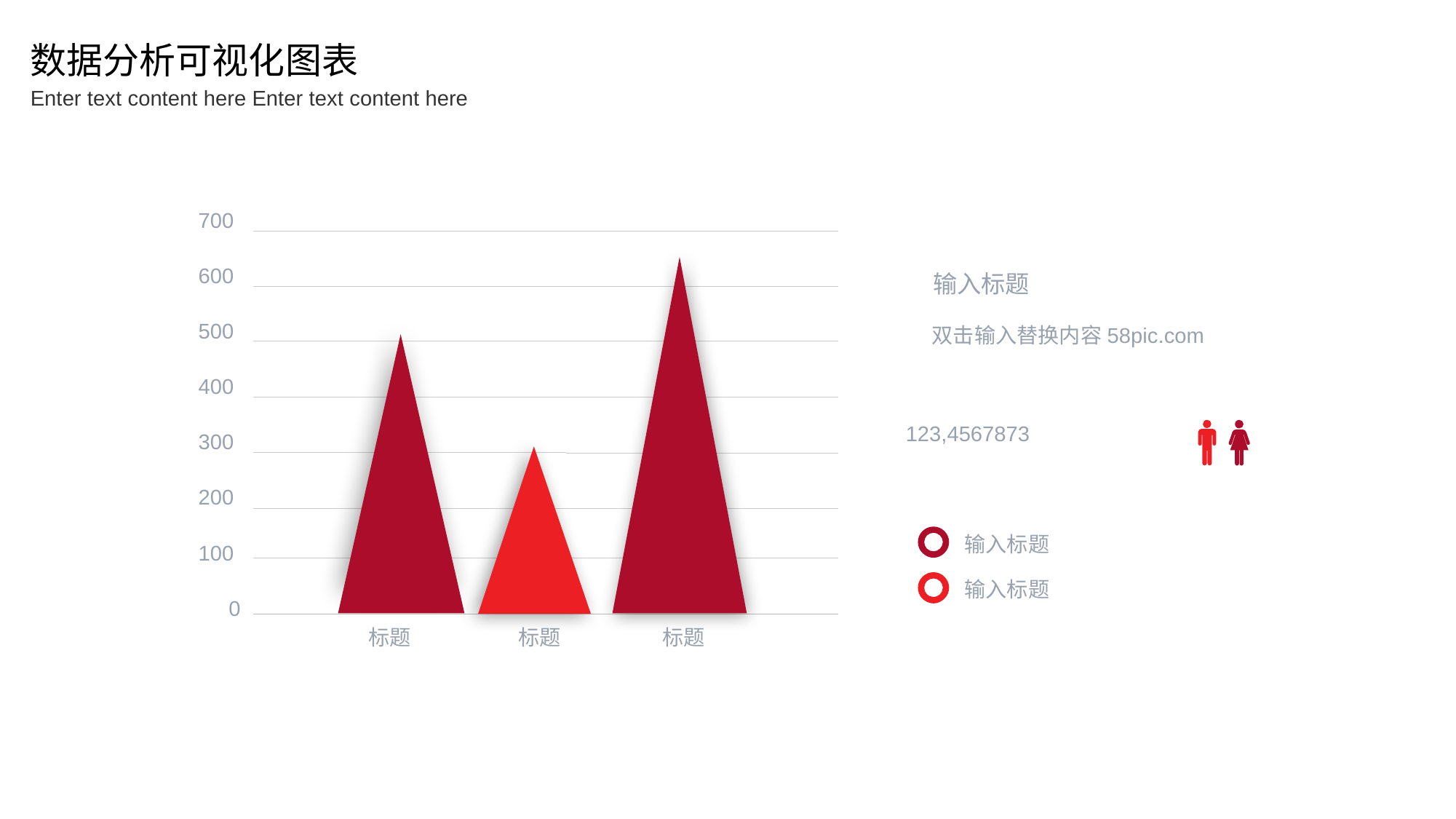

数据分析可视化图表
Enter text content here Enter text content here
700

600
输入标题
双击输入替换内容58pic.com

500

400

123,4567873

300

200

输入标题
100

输入标题

0

标题
标题
标题